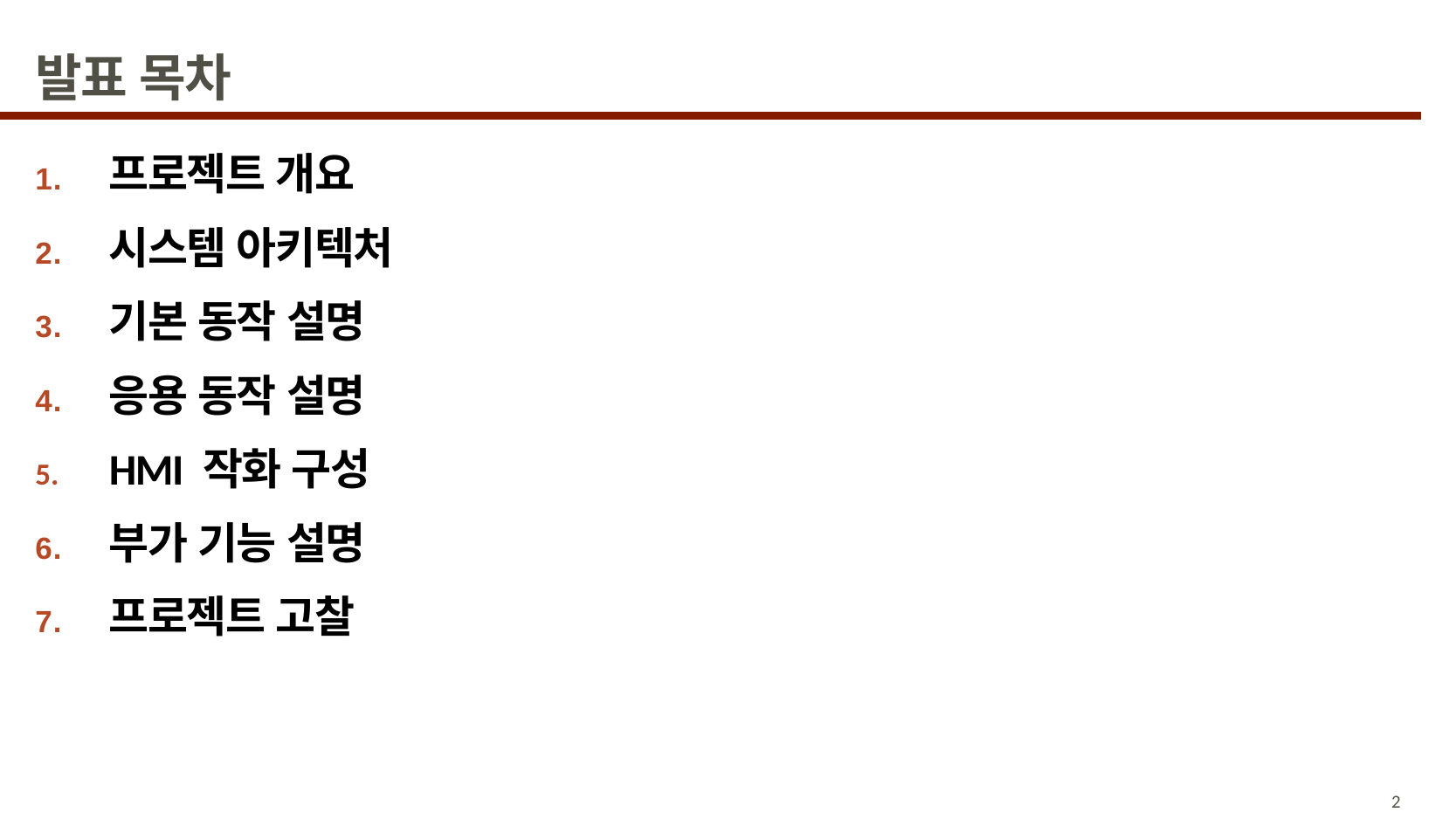

# 발표 목차
프로젝트 개요
시스템 아키텍처
기본 동작 설명
응용 동작 설명
HMI 작화 구성
부가 기능 설명
프로젝트 고찰

2